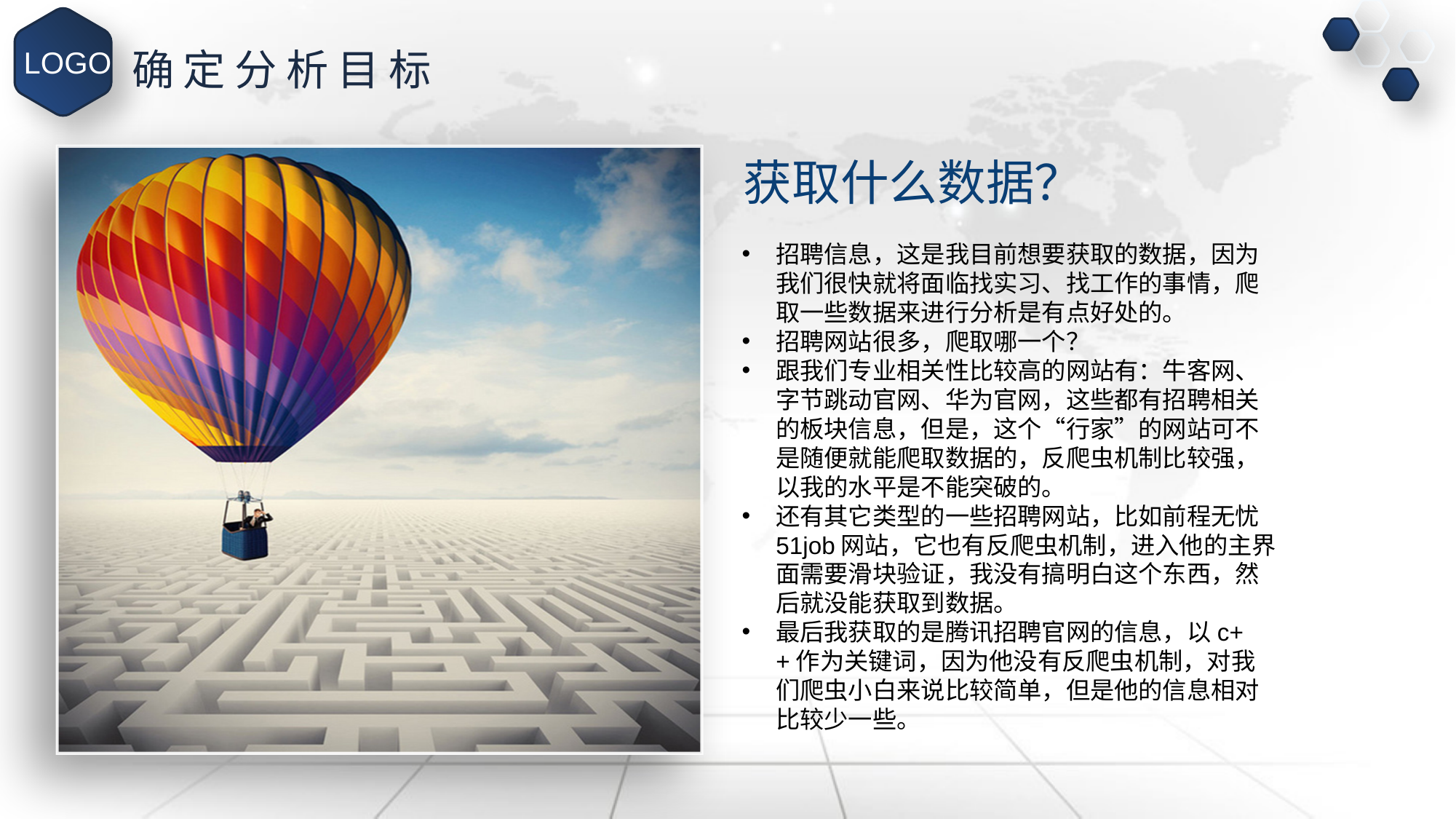

LOGO
确定分析目标

获取什么数据？
招聘信息，这是我目前想要获取的数据，因为我们很快就将面临找实习、找工作的事情，爬取一些数据来进行分析是有点好处的。
招聘网站很多，爬取哪一个？
跟我们专业相关性比较高的网站有：牛客网、字节跳动官网、华为官网，这些都有招聘相关的板块信息，但是，这个“行家”的网站可不是随便就能爬取数据的，反爬虫机制比较强，以我的水平是不能突破的。
还有其它类型的一些招聘网站，比如前程无忧51job网站，它也有反爬虫机制，进入他的主界面需要滑块验证，我没有搞明白这个东西，然后就没能获取到数据。
最后我获取的是腾讯招聘官网的信息，以c++作为关键词，因为他没有反爬虫机制，对我们爬虫小白来说比较简单，但是他的信息相对比较少一些。